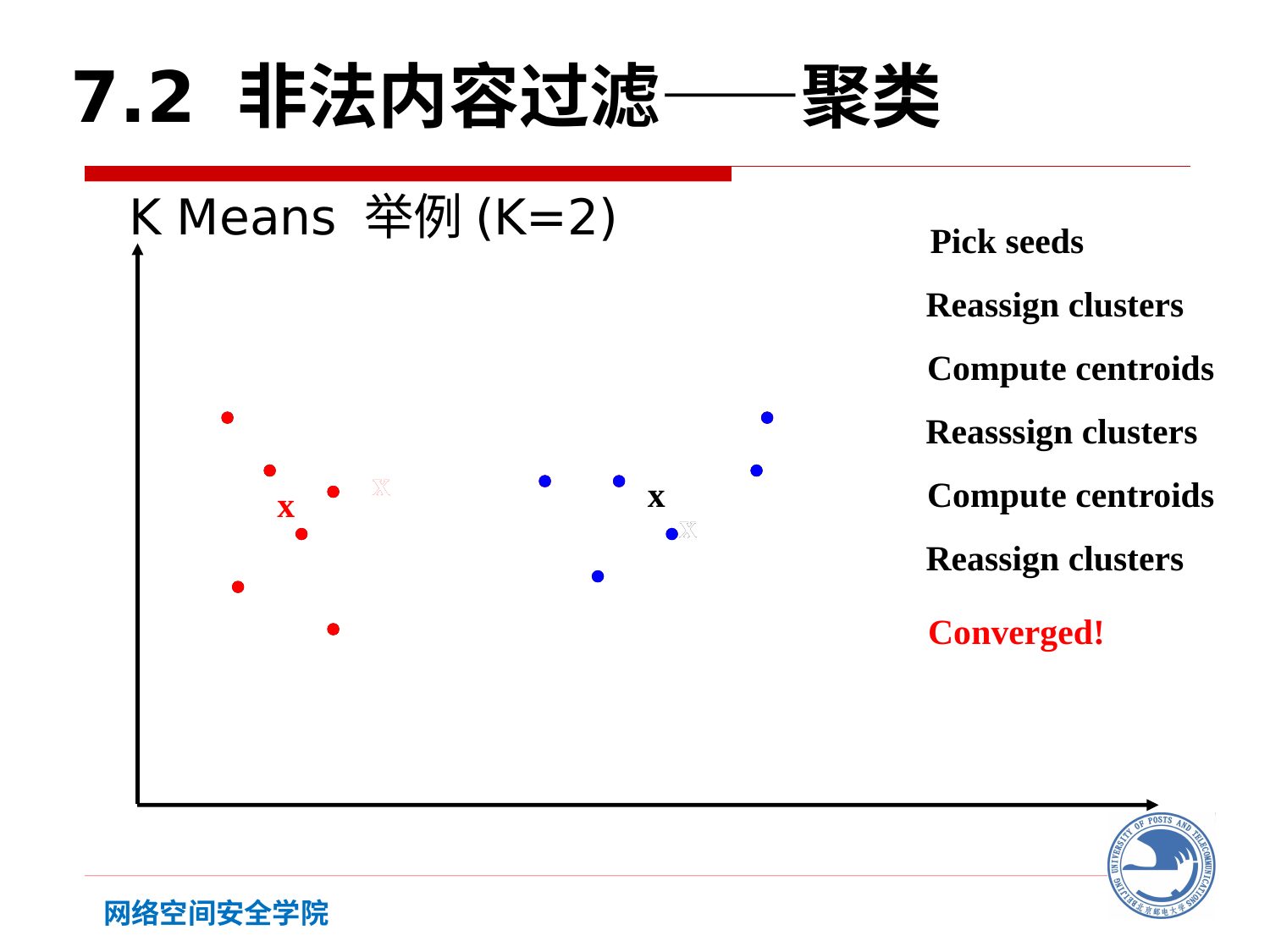

7.2 非法内容过滤——聚类
# K Means 举例(K=2)
Pick seeds

Reassign clusters

Compute centroids
x
x
Reasssign clusters

x
x
Compute centroids
x
x

Reassign clusters

Converged!

77